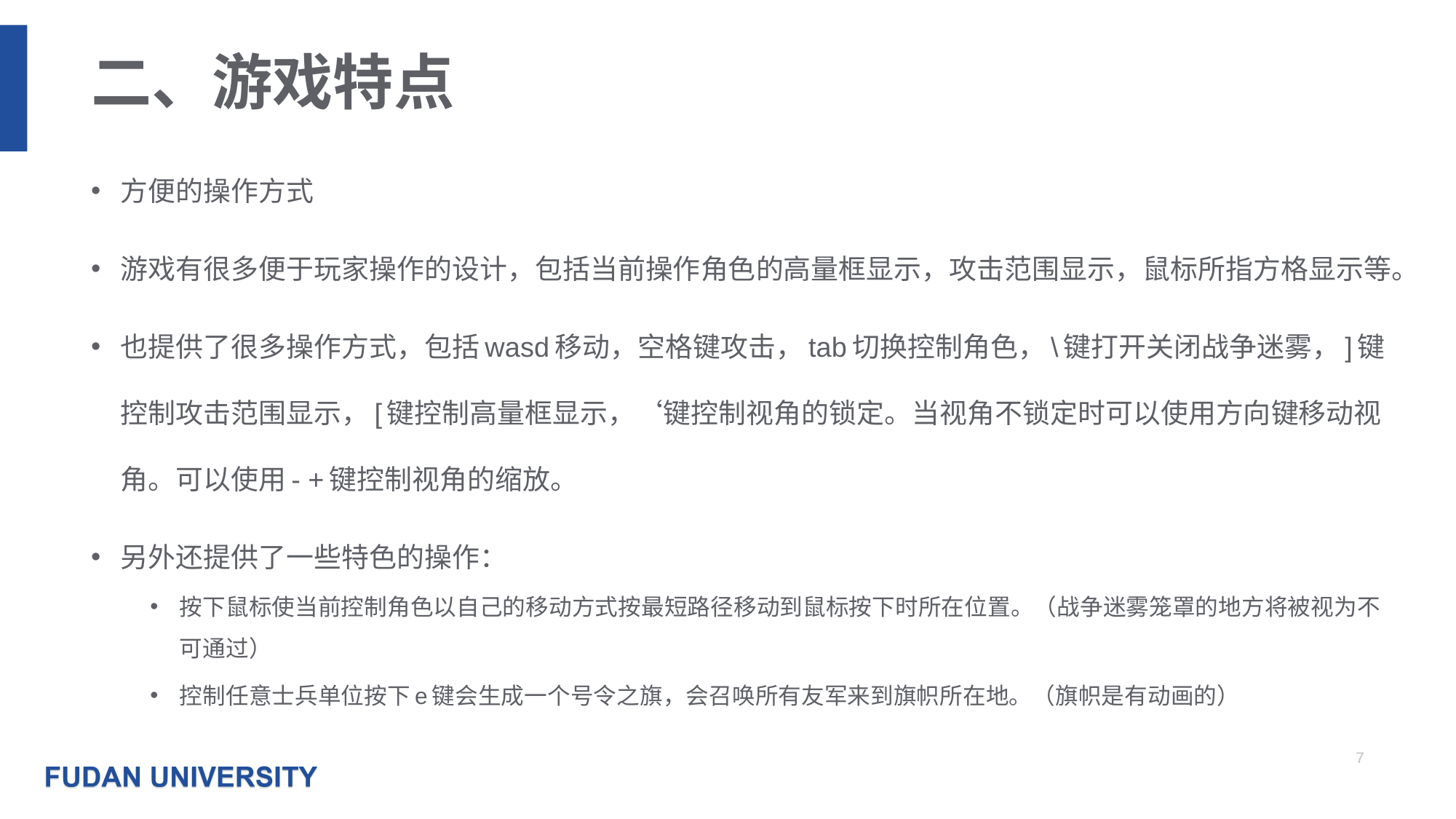

# 二、游戏特点
方便的操作方式
游戏有很多便于玩家操作的设计，包括当前操作角色的高量框显示，攻击范围显示，鼠标所指方格显示等。
也提供了很多操作方式，包括wasd移动，空格键攻击，tab切换控制角色，\键打开关闭战争迷雾，]键控制攻击范围显示，[键控制高量框显示，‘键控制视角的锁定。当视角不锁定时可以使用方向键移动视角。可以使用- +键控制视角的缩放。
另外还提供了一些特色的操作：
按下鼠标使当前控制角色以自己的移动方式按最短路径移动到鼠标按下时所在位置。（战争迷雾笼罩的地方将被视为不可通过）
控制任意士兵单位按下e键会生成一个号令之旗，会召唤所有友军来到旗帜所在地。（旗帜是有动画的）
7